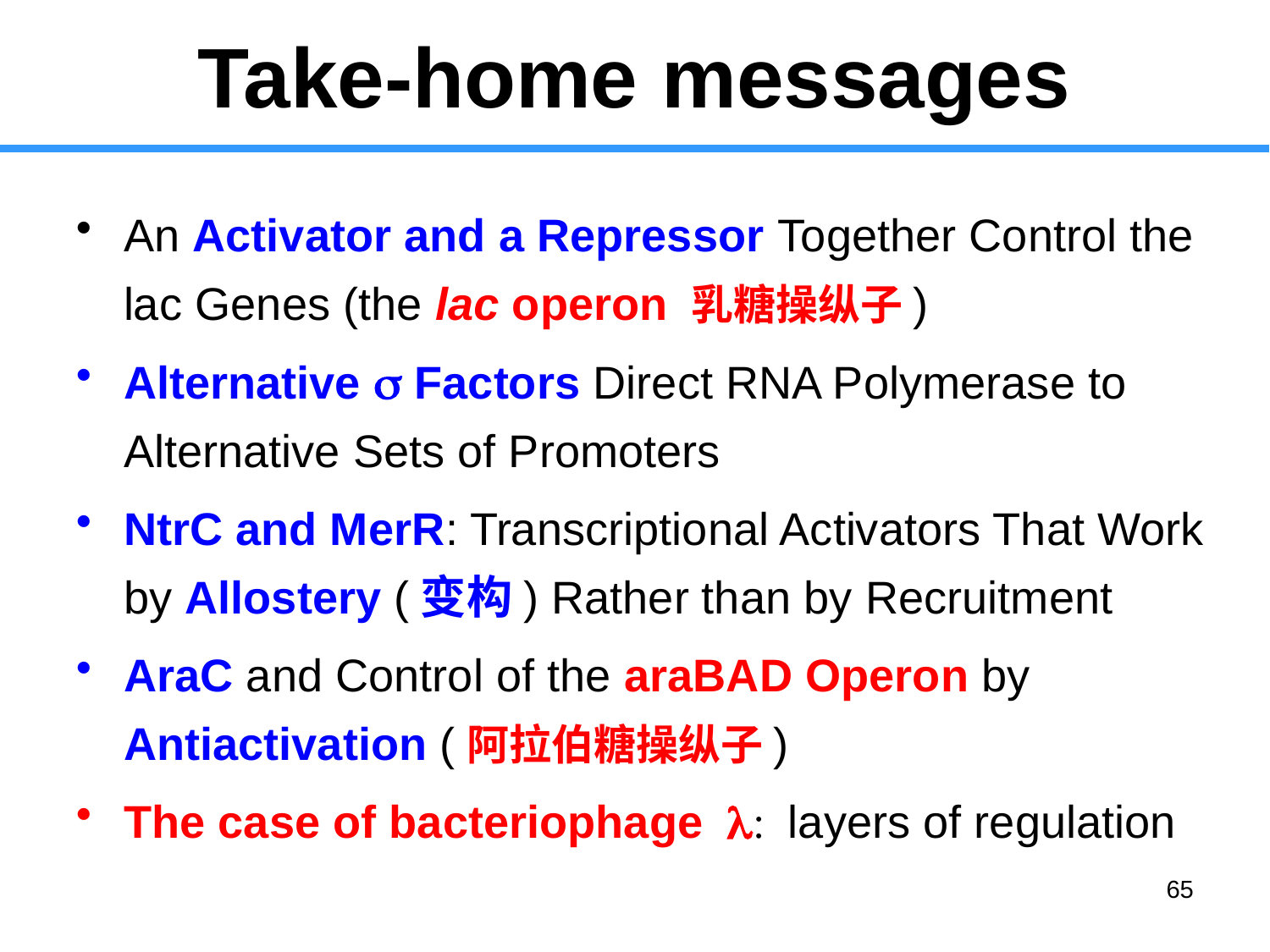

Take-home messages
An Activator and a Repressor Together Control the lac Genes (the lac operon 乳糖操纵子)
Alternative σ Factors Direct RNA Polymerase to Alternative Sets of Promoters
NtrC and MerR: Transcriptional Activators That Work
by Allostery (变构) Rather than by Recruitment
AraC and Control of the araBAD Operon by Antiactivation (阿拉伯糖操纵子)
The case of bacteriophage λ: layers of regulation

65